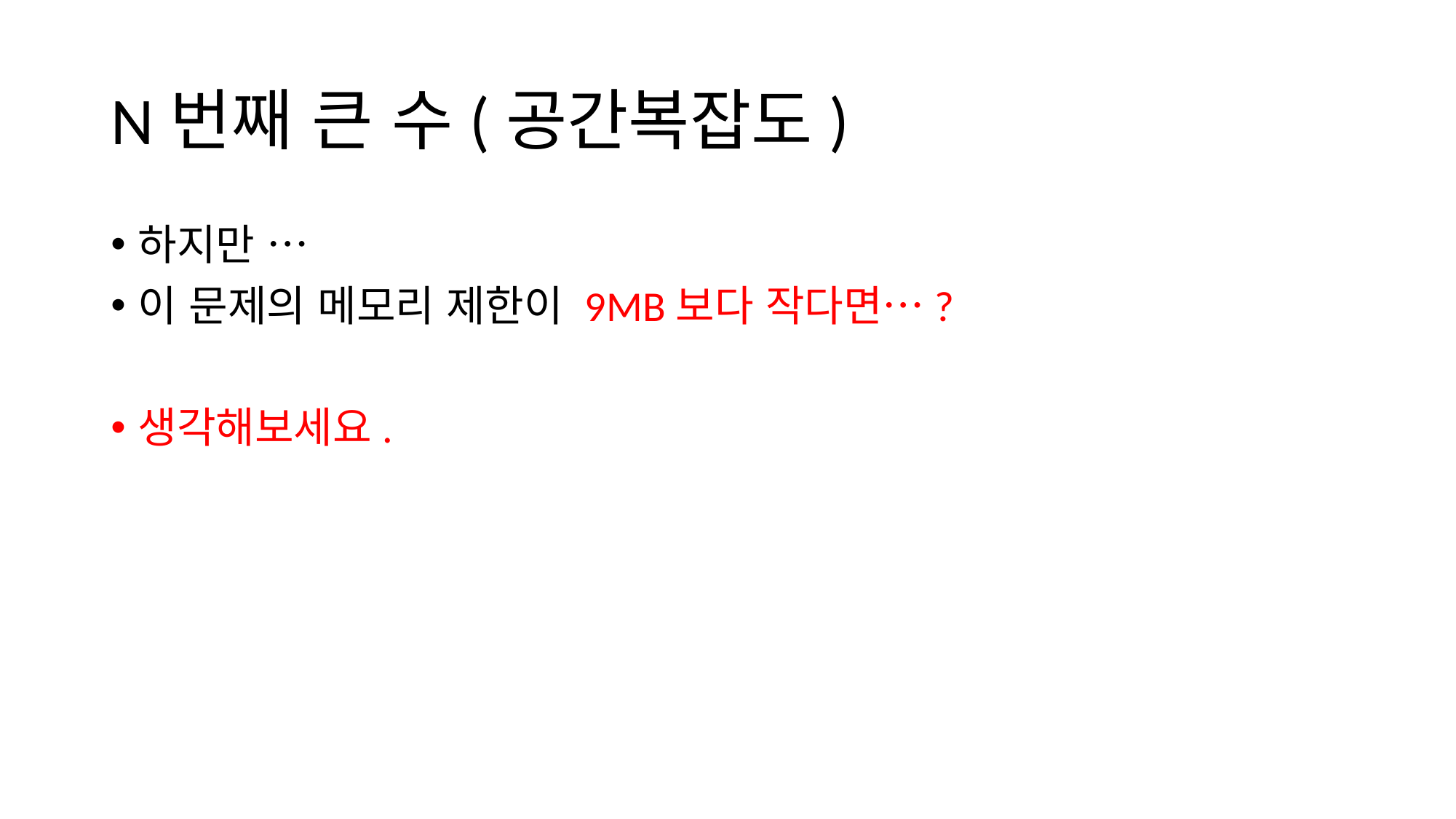

# N번째 큰 수(공간복잡도)
하지만 …
이 문제의 메모리 제한이 9MB보다 작다면…?

생각해보세요.